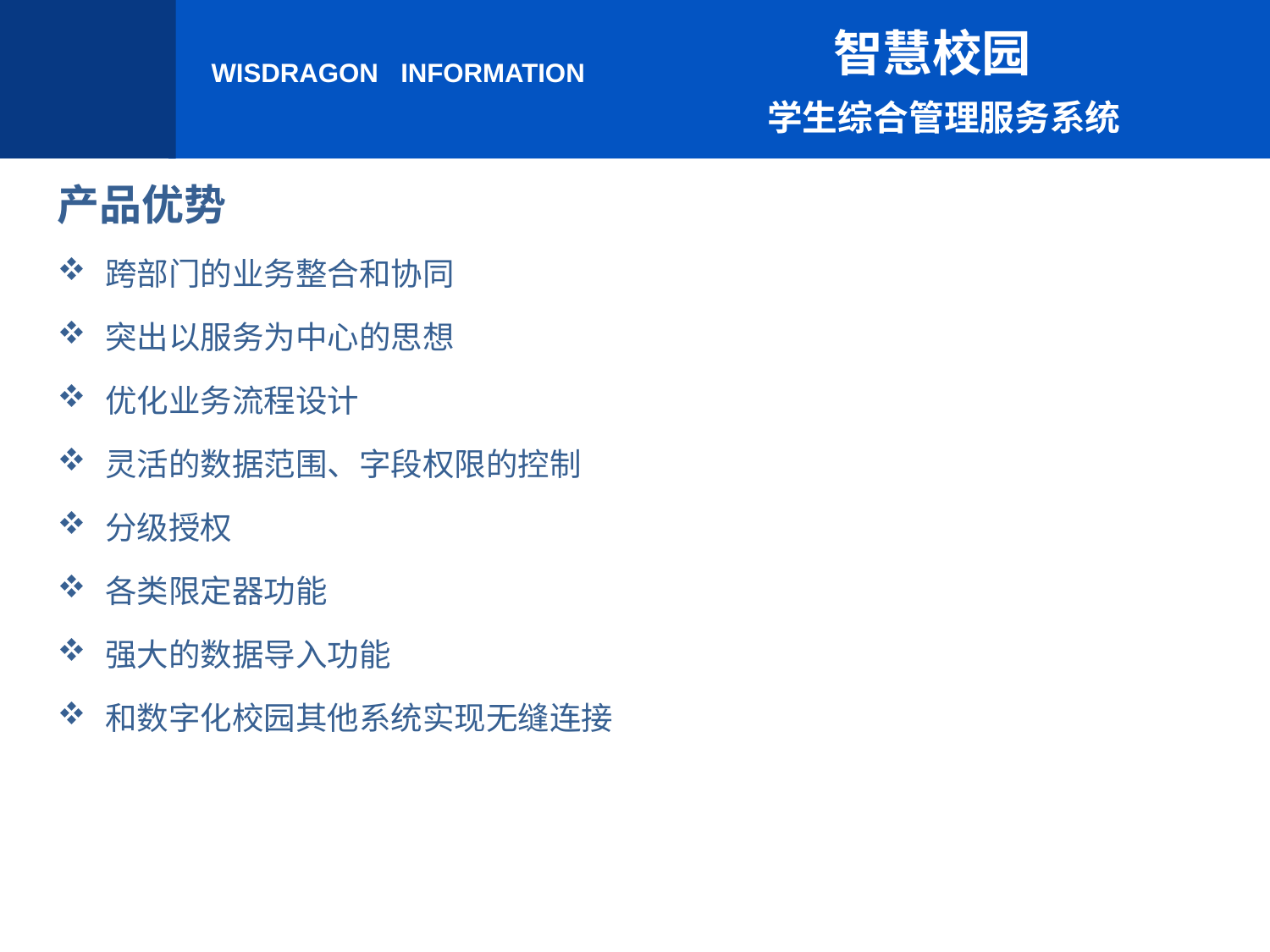

智慧校园
 学生综合管理服务系统
产品优势
跨部门的业务整合和协同
突出以服务为中心的思想
优化业务流程设计
灵活的数据范围、字段权限的控制
分级授权
各类限定器功能
强大的数据导入功能
和数字化校园其他系统实现无缝连接